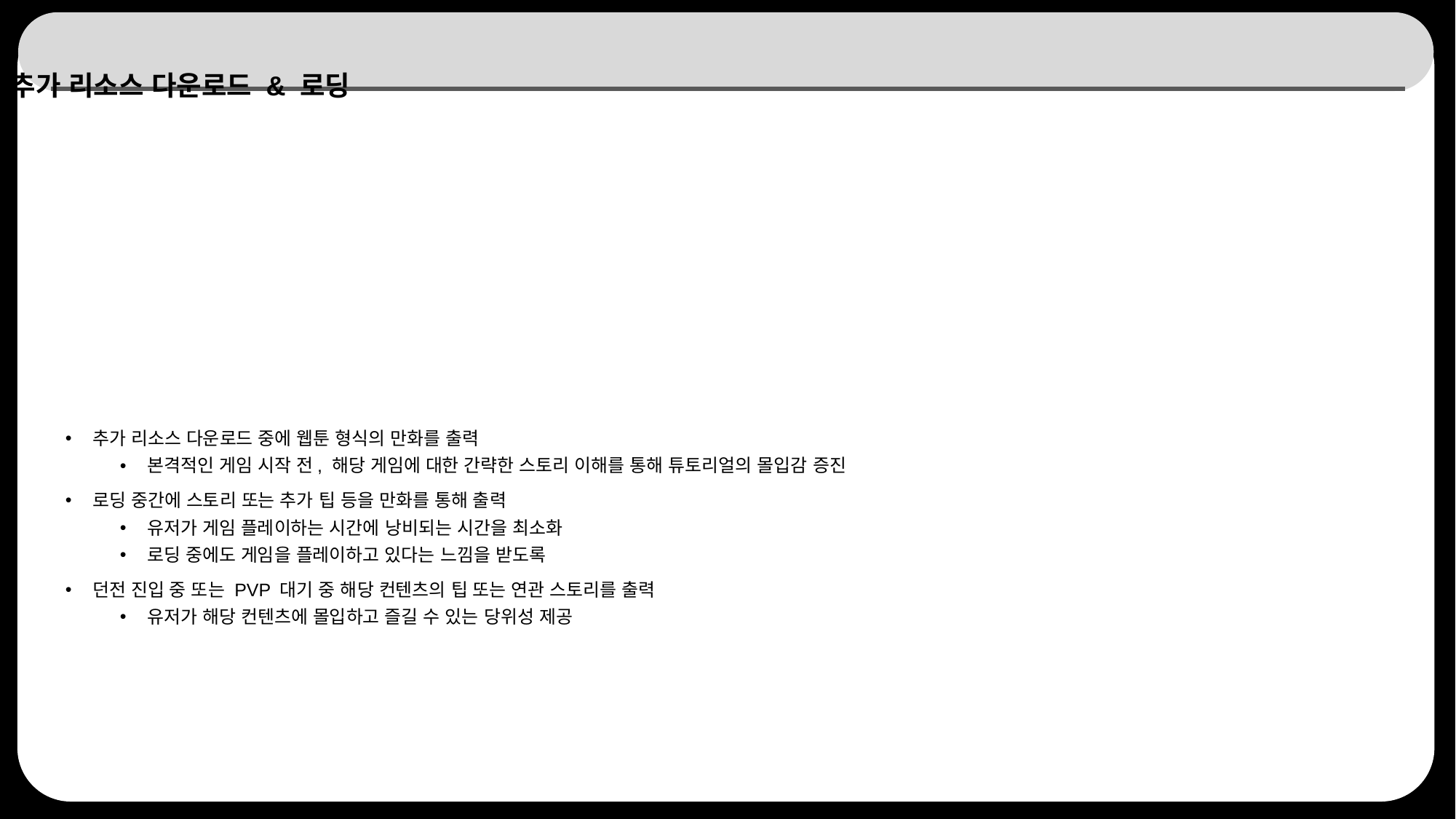

# 추가 리소스 다운로드 & 로딩

추가 리소스 다운로드 중에 웹툰 형식의 만화를 출력
본격적인 게임 시작 전, 해당 게임에 대한 간략한 스토리 이해를 통해 튜토리얼의 몰입감 증진
로딩 중간에 스토리 또는 추가 팁 등을 만화를 통해 출력
유저가 게임 플레이하는 시간에 낭비되는 시간을 최소화
로딩 중에도 게임을 플레이하고 있다는 느낌을 받도록
던전 진입 중 또는 PVP 대기 중 해당 컨텐츠의 팁 또는 연관 스토리를 출력
유저가 해당 컨텐츠에 몰입하고 즐길 수 있는 당위성 제공
29